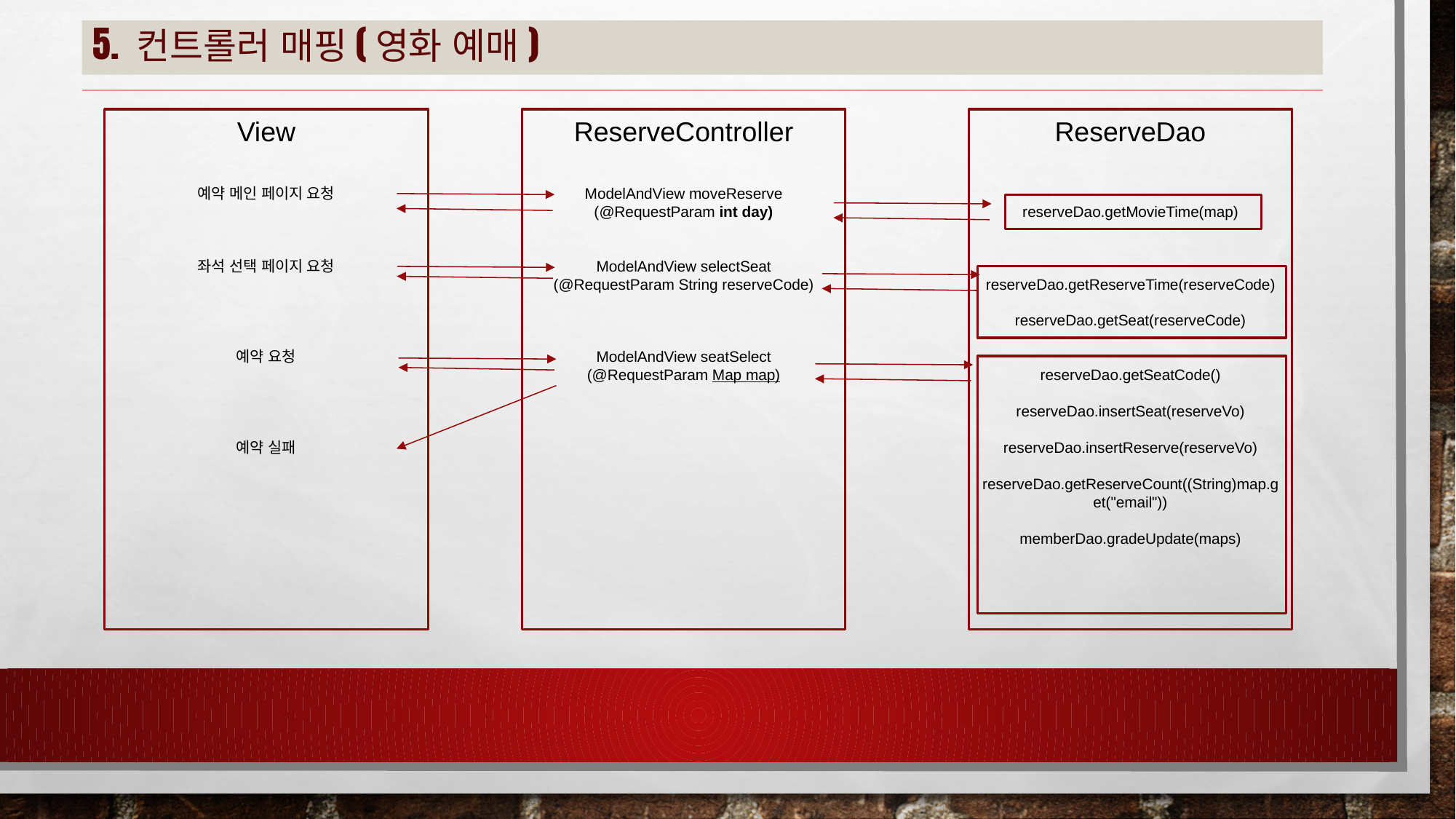

# 5. 컨트롤러 매핑(영화 예매)
View

예약 메인 페이지 요청

좌석 선택 페이지 요청

예약 요청

예약 실패

ReserveController

ModelAndView moveReserve
(@RequestParam int day)

ModelAndView selectSeat
(@RequestParam String reserveCode)

ModelAndView seatSelect
(@RequestParam Map map)
ReserveDao

reserveDao.getMovieTime(map)

reserveDao.getReserveTime(reserveCode)

reserveDao.getSeat(reserveCode)

reserveDao.getSeatCode()

reserveDao.insertSeat(reserveVo)

reserveDao.insertReserve(reserveVo)

reserveDao.getReserveCount((String)map.get("email"))

memberDao.gradeUpdate(maps)